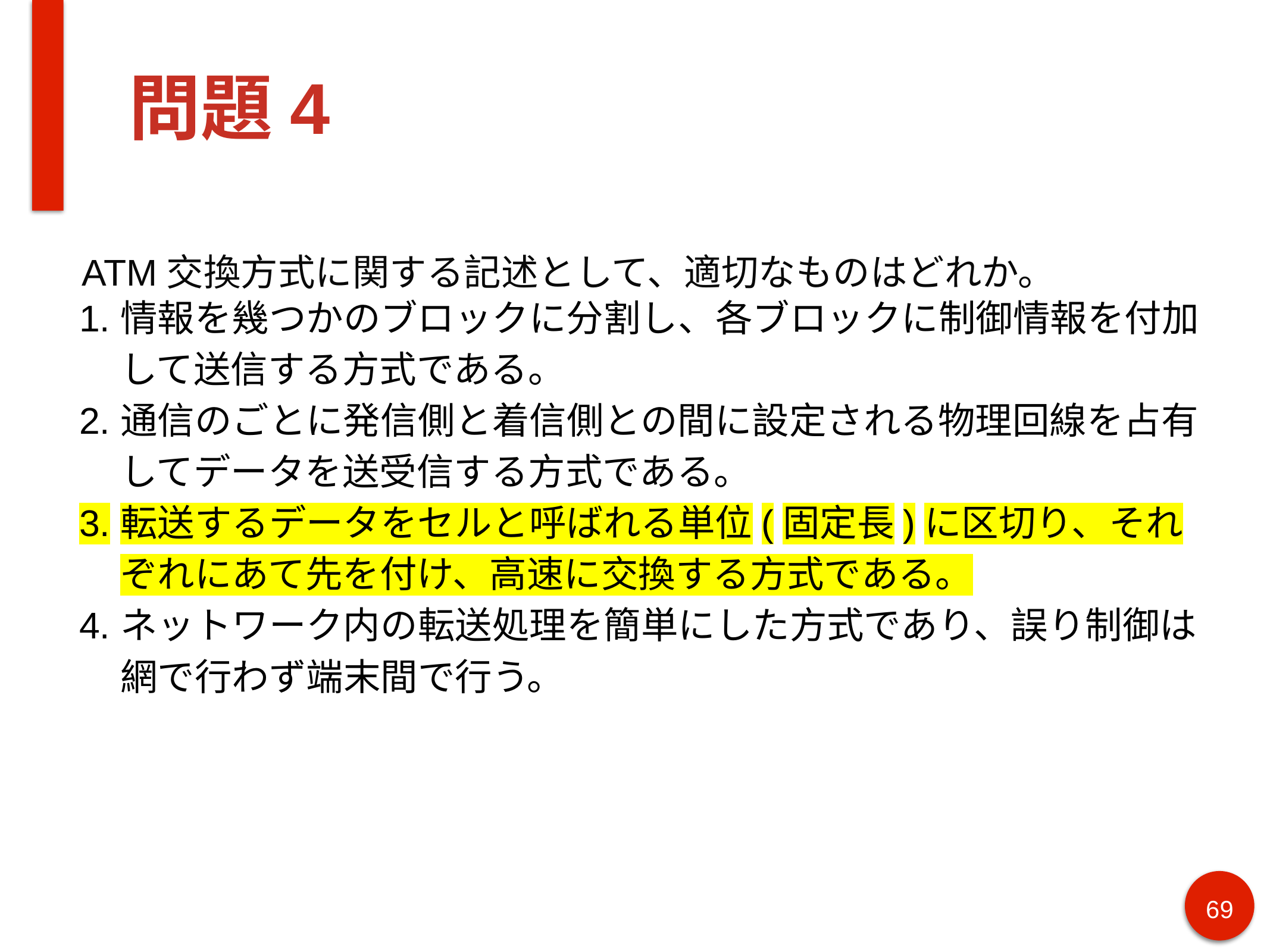

# 問題4
ATM交換方式に関する記述として、適切なものはどれか。

情報を幾つかのブロックに分割し、各ブロックに制御情報を付加して送信する方式である。
通信のごとに発信側と着信側との間に設定される物理回線を占有してデータを送受信する方式である。
転送するデータをセルと呼ばれる単位(固定長)に区切り、それぞれにあて先を付け、高速に交換する方式である。
ネットワーク内の転送処理を簡単にした方式であり、誤り制御は網で行わず端末間で行う。

69